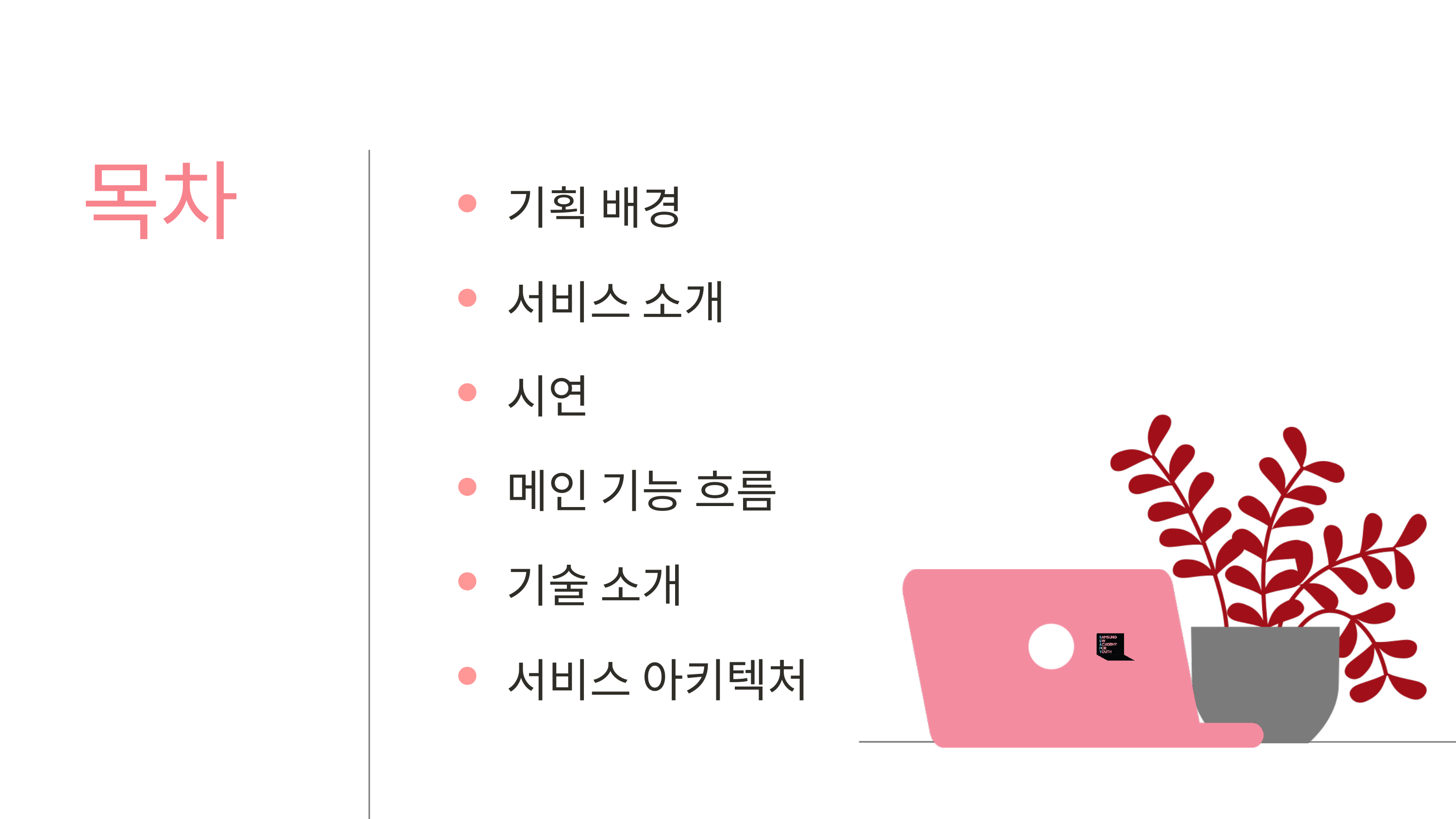

목차

기획 배경

서비스 소개

시연

메인 기능 흐름

기술 소개

서비스 아키텍처